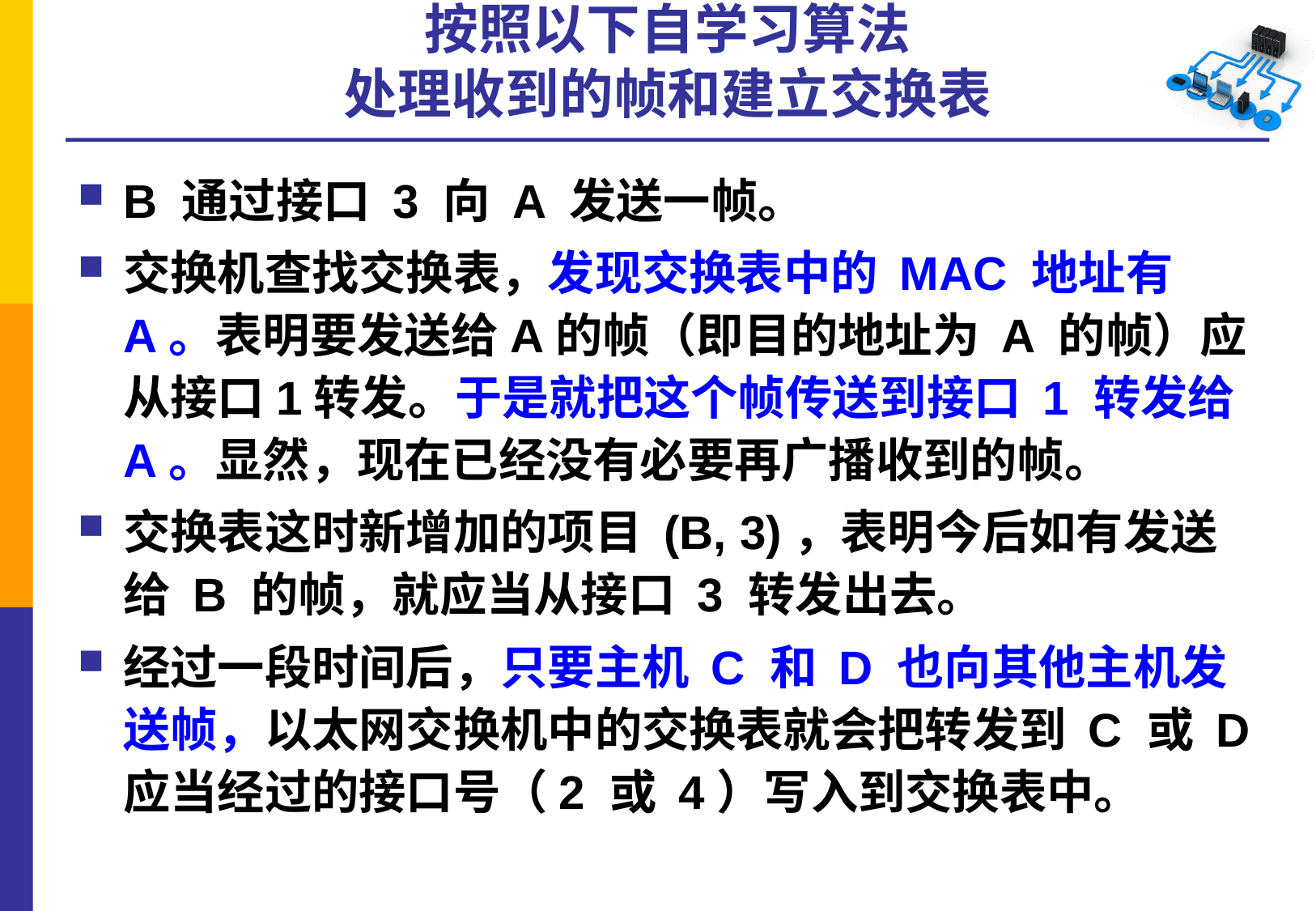

# 按照以下自学习算法 处理收到的帧和建立交换表
B 通过接口 3 向 A 发送一帧。
交换机查找交换表，发现交换表中的 MAC 地址有 A。表明要发送给A的帧（即目的地址为 A 的帧）应从接口1转发。于是就把这个帧传送到接口 1 转发给 A。显然，现在已经没有必要再广播收到的帧。
交换表这时新增加的项目 (B, 3)，表明今后如有发送给 B 的帧，就应当从接口 3 转发出去。
经过一段时间后，只要主机 C 和 D 也向其他主机发送帧，以太网交换机中的交换表就会把转发到 C 或 D 应当经过的接口号（2 或 4）写入到交换表中。